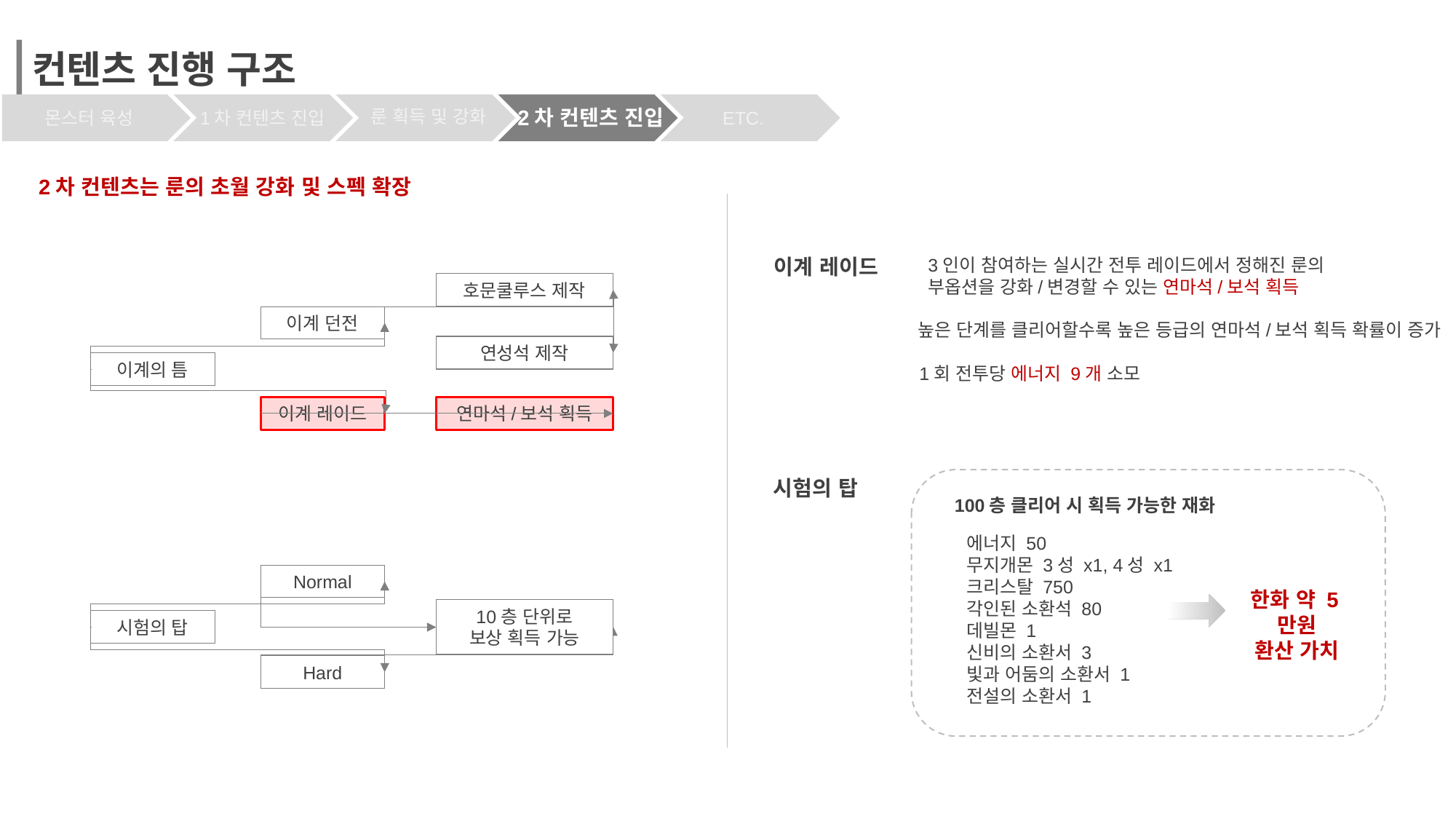

컨텐츠 진행 구조

2차 컨텐츠 진입
룬 획득 및 강화
ETC.
몬스터 육성
1차 컨텐츠 진입
2차 컨텐츠는 룬의 초월 강화 및 스펙 확장
이계 레이드
3인이 참여하는 실시간 전투 레이드에서 정해진 룬의 부옵션을 강화/변경할 수 있는 연마석/보석 획득
호문쿨루스 제작
이계 던전
연성석 제작
이계의 틈
연마석/보석 획득
이계 레이드
높은 단계를 클리어할수록 높은 등급의 연마석/보석 획득 확률이 증가
1회 전투당 에너지 9개 소모
시험의 탑

100층 클리어 시 획득 가능한 재화
에너지 50
무지개몬 3성 x1, 4성 x1
크리스탈 750
각인된 소환석 80
데빌몬 1
신비의 소환서 3
빛과 어둠의 소환서 1
전설의 소환서 1
Normal
한화 약 5만원
환산 가치

10층 단위로
보상 획득 가능
시험의 탑
Hard